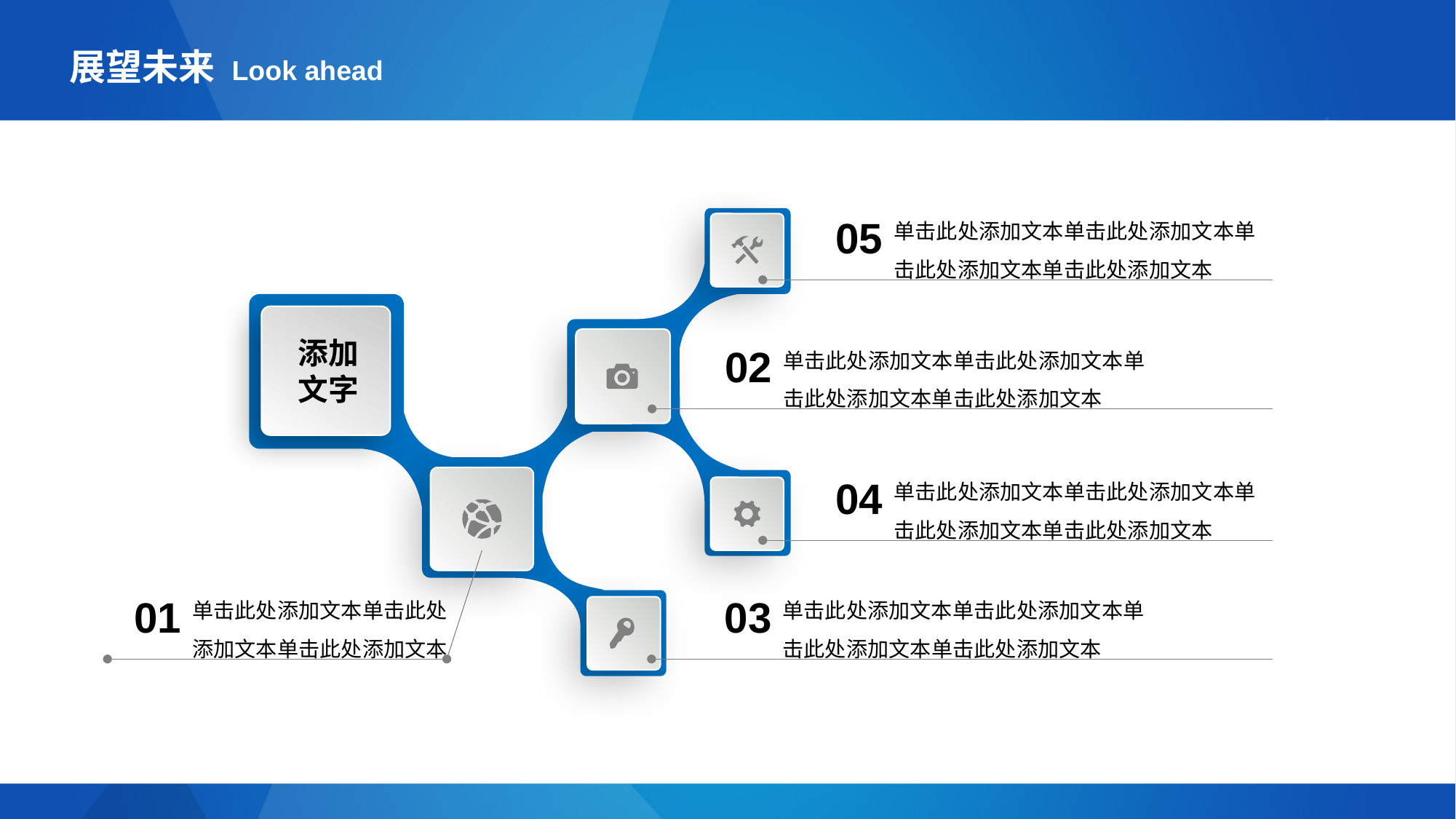

展望未来 Look ahead

单击此处添加文本单击此处添加文本单击此处添加文本单击此处添加文本
05

添加
文字

单击此处添加文本单击此处添加文本单击此处添加文本单击此处添加文本
02
单击此处添加文本单击此处添加文本单击此处添加文本单击此处添加文本
04
单击此处添加文本单击此处添加文本单击此处添加文本
单击此处添加文本单击此处添加文本单击此处添加文本单击此处添加文本
01
03